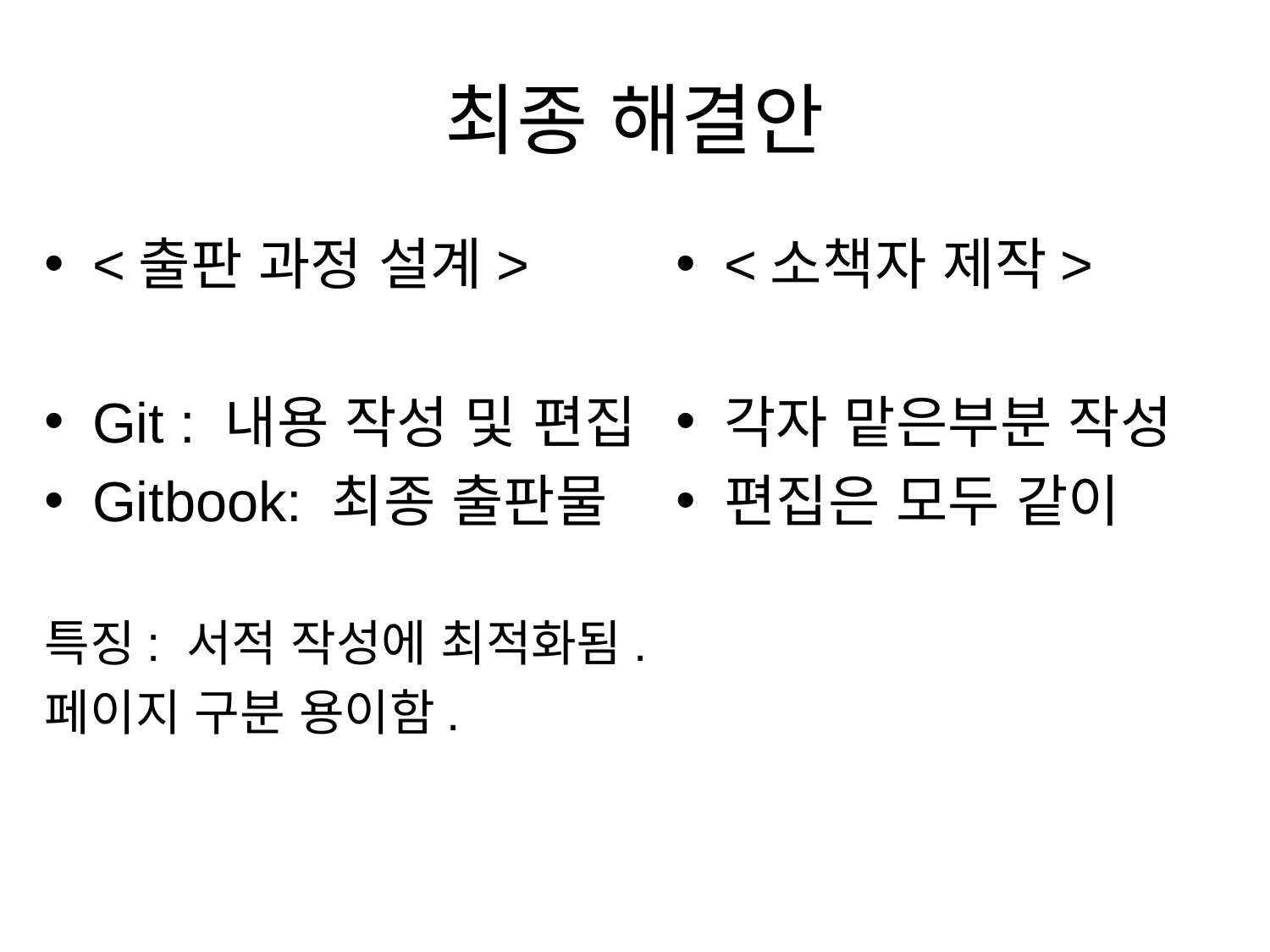

# 최종 해결안
<출판 과정 설계>

Git : 내용 작성 및 편집
Gitbook: 최종 출판물

특징: 서적 작성에 최적화됨.
페이지 구분 용이함.

<소책자 제작>

각자 맡은부분 작성
편집은 모두 같이